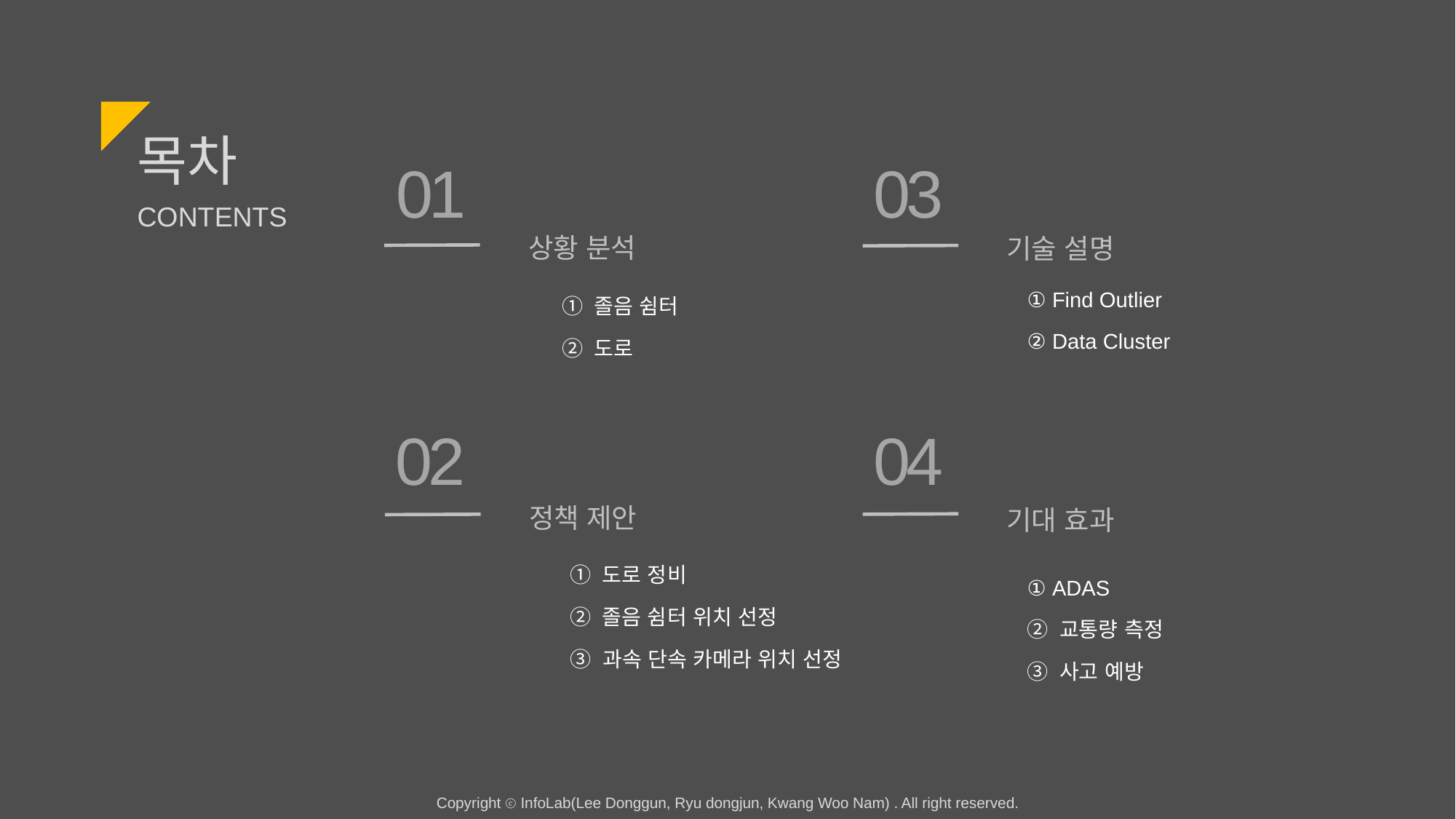

목차
01
03
CONTENTS
상황 분석
기술 설명
① Find Outlier
① 졸음 쉼터
② Data Cluster
② 도로
04
02
정책 제안
기대 효과
① 도로 정비
① ADAS
② 졸음 쉼터 위치 선정
② 교통량 측정
③ 과속 단속 카메라 위치 선정
③ 사고 예방
Copyright ⓒ InfoLab(Lee Donggun, Ryu dongjun, Kwang Woo Nam) . All right reserved.